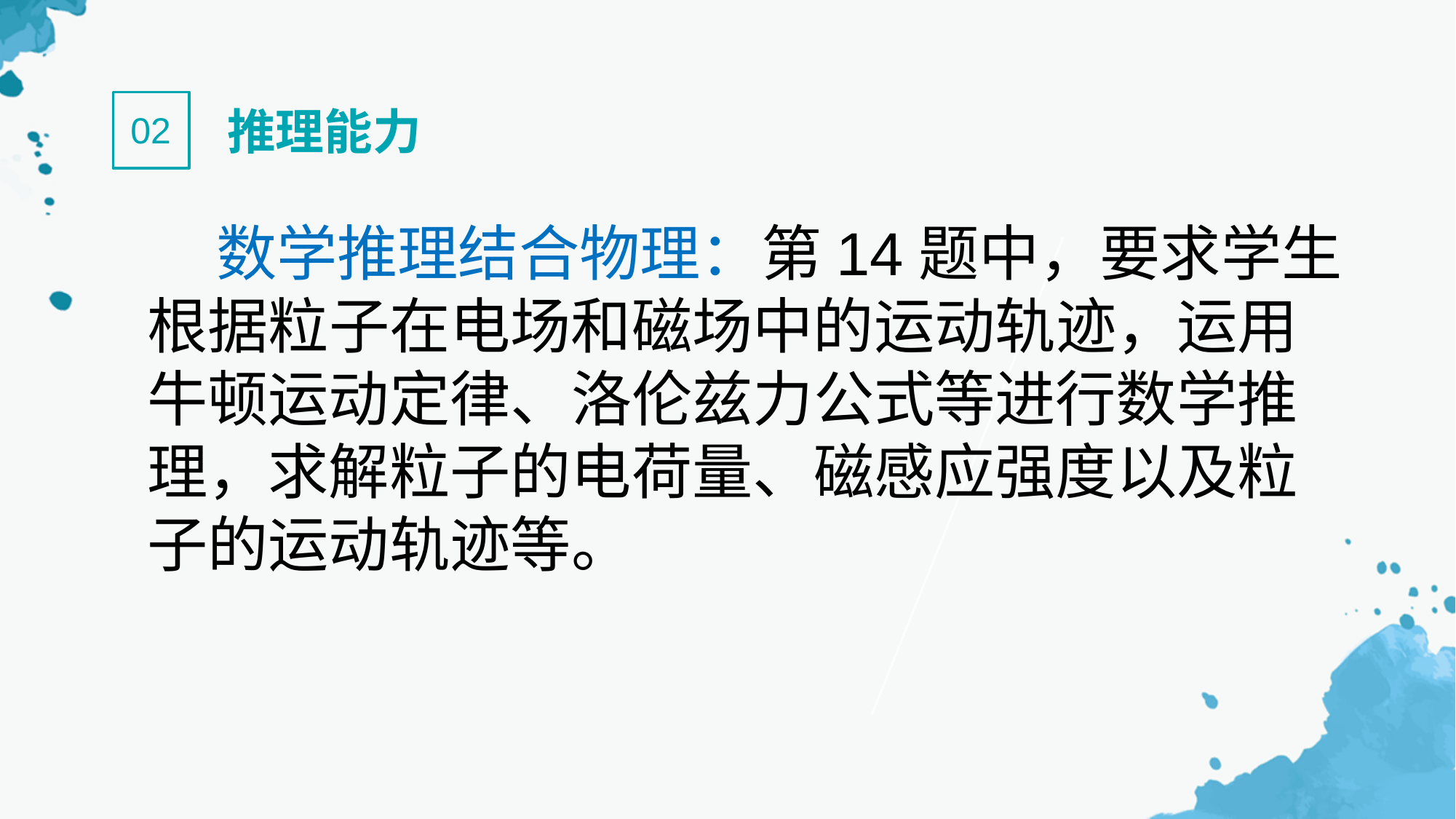

推理能力
02

    数学推理结合物理：第14题中，要求学生根据粒子在电场和磁场中的运动轨迹，运用牛顿运动定律、洛伦兹力公式等进行数学推理，求解粒子的电荷量、磁感应强度以及粒子的运动轨迹等。